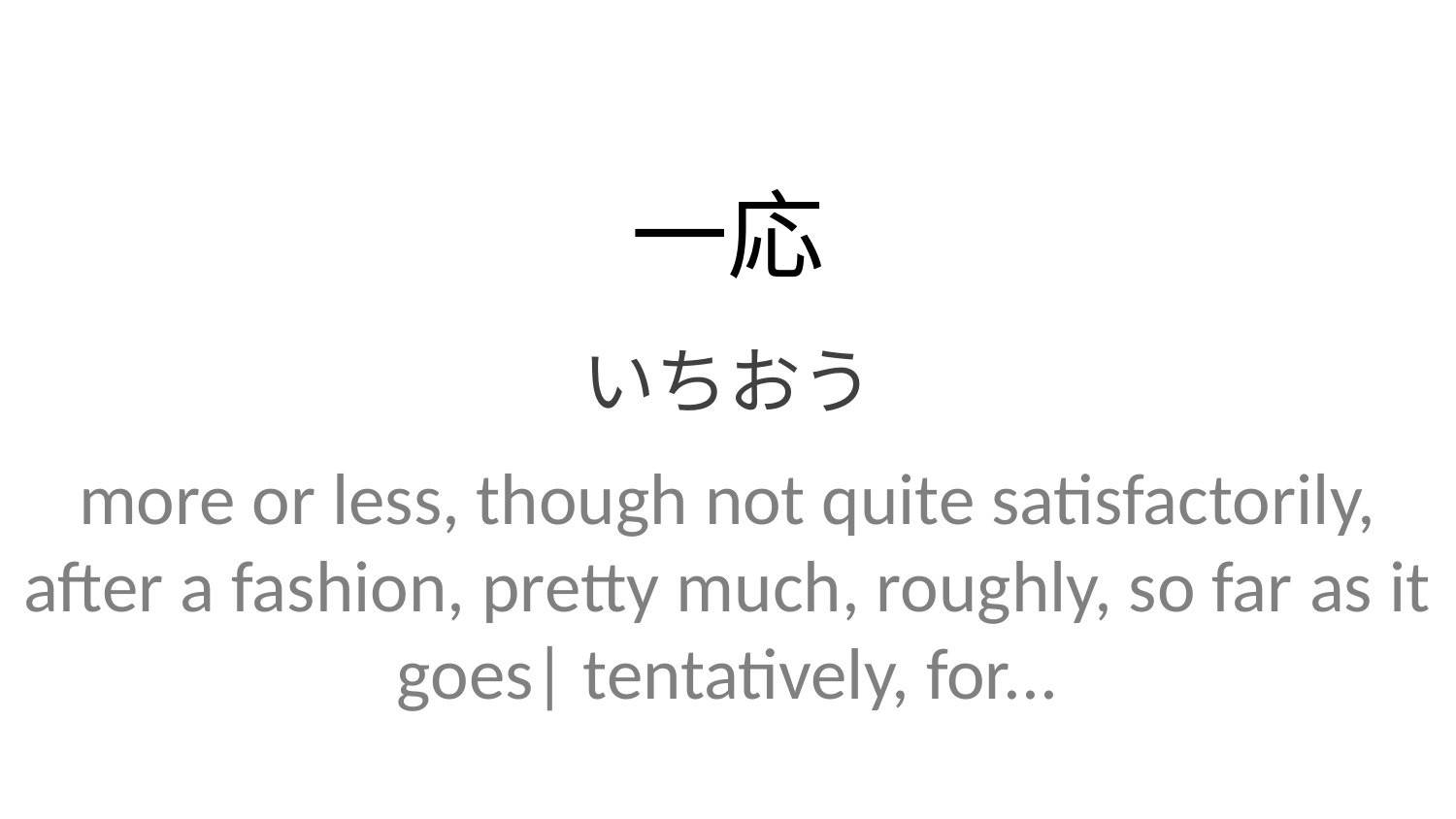

一応

いちおう
more or less, though not quite satisfactorily, after a fashion, pretty much, roughly, so far as it goes| tentatively, for...